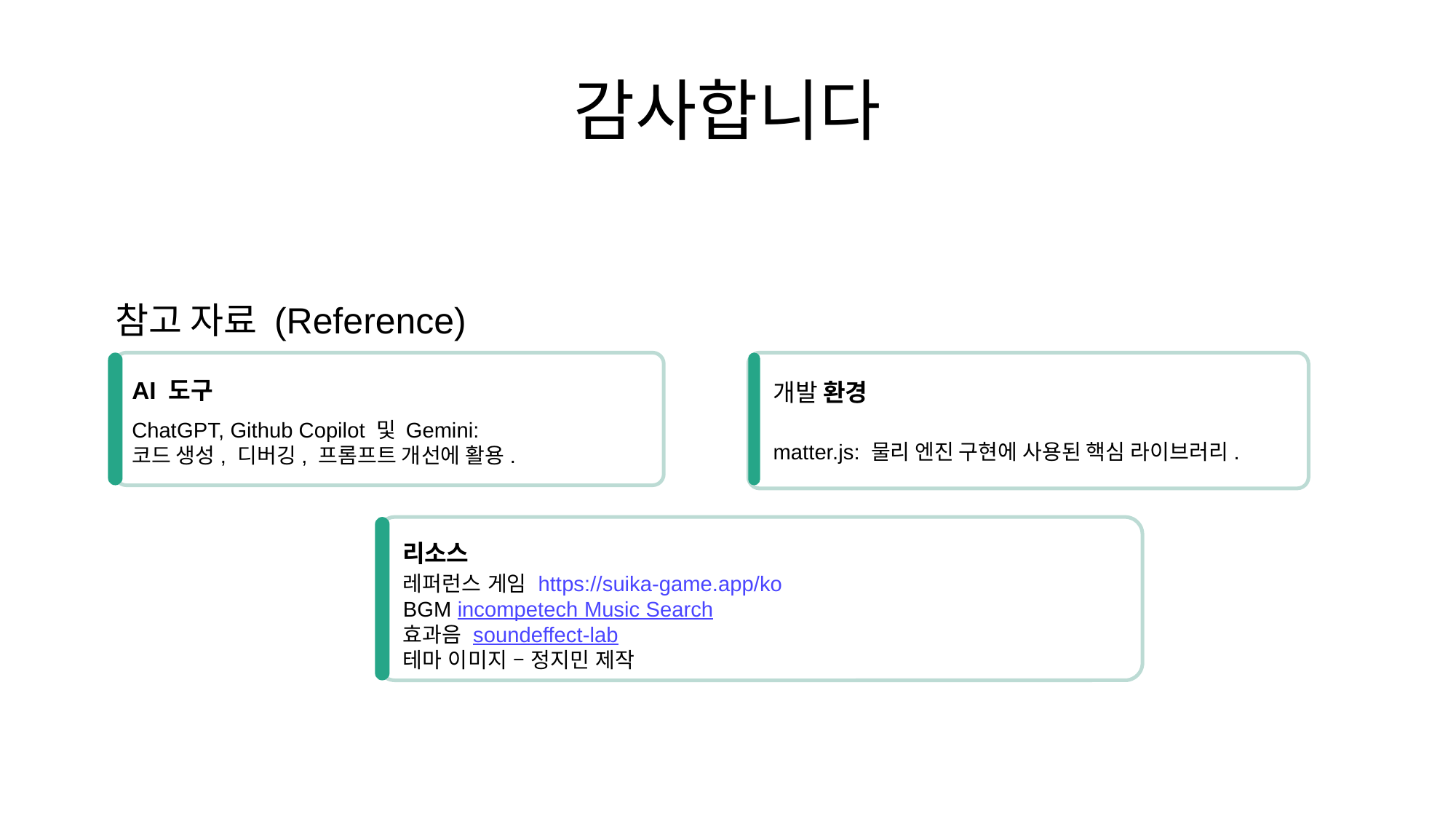

# 감사합니다
참고 자료 (Reference)

AI 도구
개발 환경
ChatGPT, Github Copilot 및 Gemini:
코드 생성, 디버깅, 프롬프트 개선에 활용.
matter.js: 물리 엔진 구현에 사용된 핵심 라이브러리.

리소스
레퍼런스 게임 https://suika-game.app/ko
BGM incompetech Music Search
효과음 soundeffect-lab
테마 이미지 – 정지민 제작